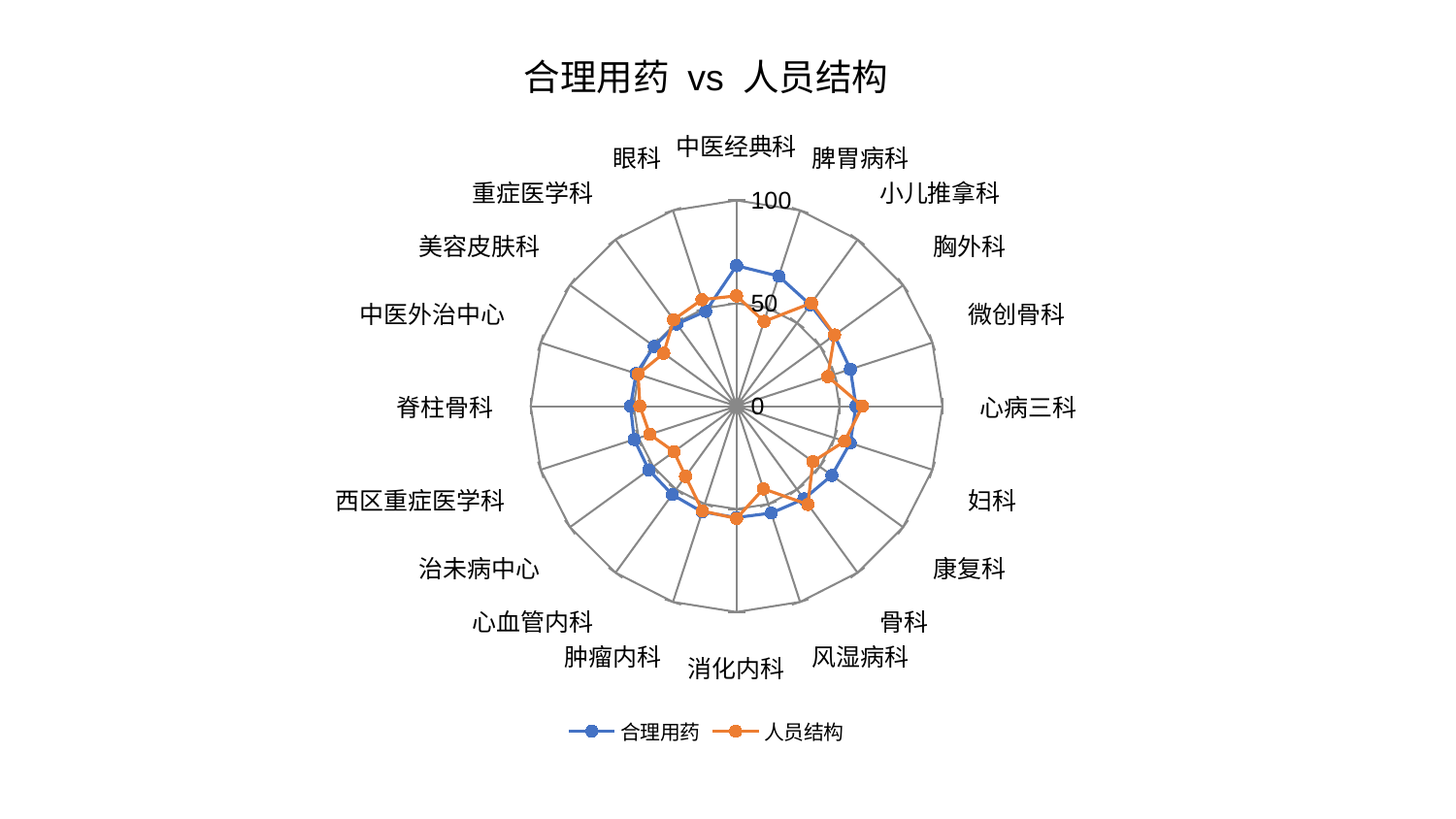

### Chart: 合理用药 vs 人员结构

| Category | 合理用药 | 人员结构 |
|---|---|---|
| 中医经典科 | 68.28629013920079 | 53.629511581624925 |
| 脾胃病科 | 66.41015245626161 | 43.31617291686995 |
| 小儿推拿科 | 60.93620290756405 | 61.96269480946632 |
| 胸外科 | 58.682305923911045 | 58.84763910661964 |
| 微创骨科 | 58.146818998734815 | 46.626061744238314 |
| 心病三科 | 58.04177588766712 | 61.148643295087176 |
| 妇科 | 58.034525888603994 | 55.21273318638252 |
| 康复科 | 57.215048893924035 | 45.84341471975715 |
| 骨科 | 55.71709227716002 | 59.00328975340321 |
| 风湿病科 | 54.60240429107727 | 42.23173377110149 |
| 消化内科 | 54.10698184186542 | 54.590605218408356 |
| 肿瘤内科 | 54.01385774219547 | 53.55808736074791 |
| 心血管内科 | 53.11637483340965 | 42.17274708803984 |
| 治未病中心 | 52.70748452683358 | 37.60412883744013 |
| 西区重症医学科 | 52.267178547215565 | 44.33904072687765 |
| 脊柱骨科 | 51.52352441164187 | 46.96036303558216 |
| 中医外治中心 | 51.27298768536422 | 50.276788466001186 |
| 美容皮肤科 | 49.47604690432284 | 43.74678162879269 |
| 重症医学科 | 49.367676367038825 | 51.96183514398416 |
| 眼科 | 48.50348868994664 | 54.417437464368206 |
46